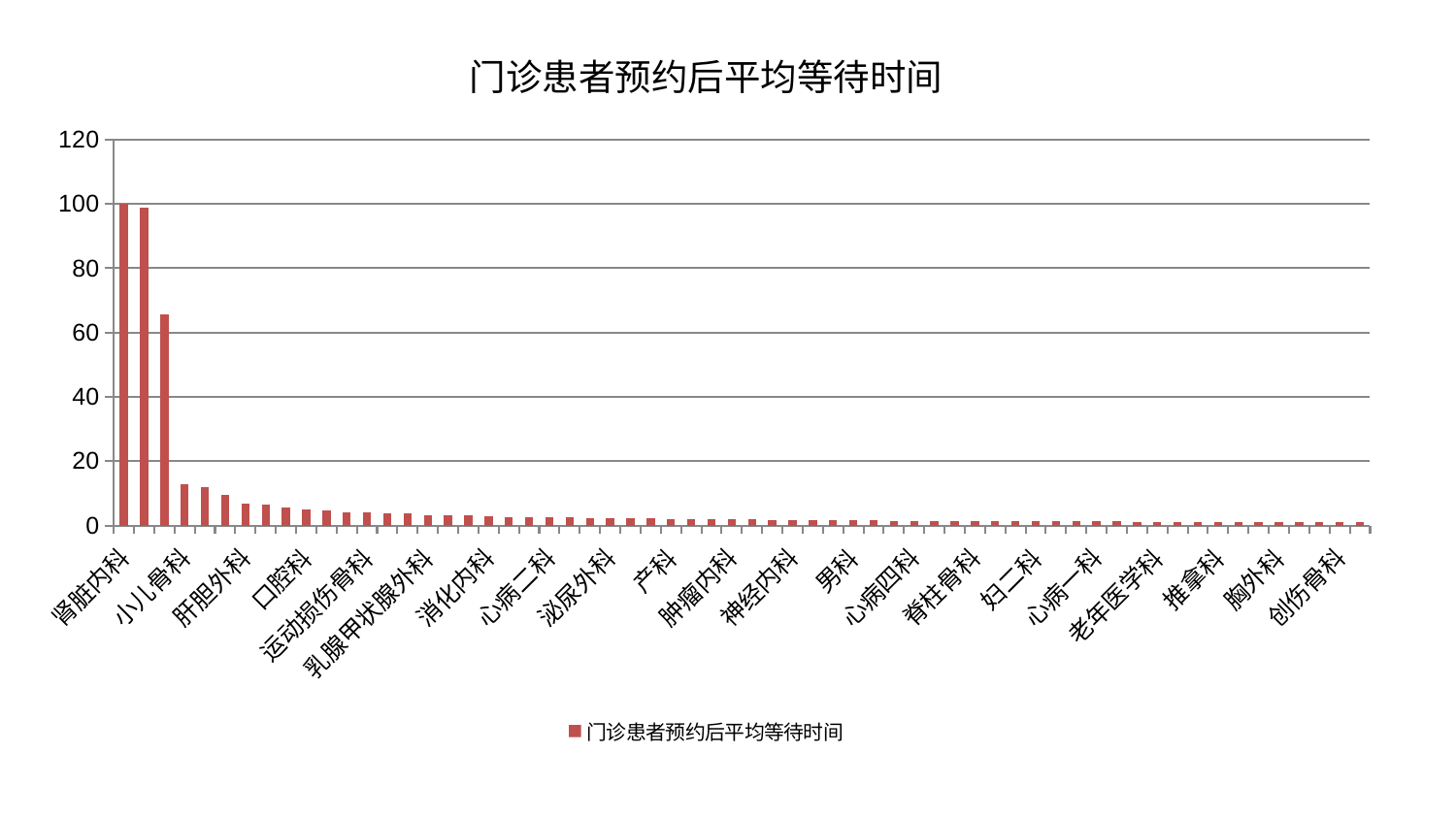

### Chart: 门诊患者预约后平均等待时间

| Category | 门诊患者预约后平均等待时间 |
|---|---|
| 肾脏内科 | 100.0 |
| 神经外科 | 98.96785800756543 |
| 治未病中心 | 65.79491679846393 |
| 小儿骨科 | 12.674001578231085 |
| 眼科 | 12.005583391136161 |
| 皮肤科 | 9.584637425520052 |
| 肝胆外科 | 6.664376804353397 |
| 肛肠科 | 6.413957775978627 |
| 周围血管科 | 5.438937880244413 |
| 口腔科 | 4.8306490326979805 |
| 身心医学科 | 4.742371563363111 |
| 脑病三科 | 4.203676367082177 |
| 运动损伤骨科 | 4.046444975924175 |
| 风湿病科 | 3.745450204838981 |
| 心血管内科 | 3.6882864730663805 |
| 乳腺甲状腺外科 | 3.288803273617324 |
| 心病三科 | 3.1731200540491122 |
| 耳鼻喉科 | 3.1332331599009806 |
| 消化内科 | 2.730743095985601 |
| 中医经典科 | 2.697374552922188 |
| 中医外治中心 | 2.647471933699828 |
| 心病二科 | 2.521603198700577 |
| 肾病科 | 2.4917121624900966 |
| 脑病二科 | 2.297455539277629 |
| 泌尿外科 | 2.2951417594199253 |
| 显微骨科 | 2.258906745957553 |
| 肝病科 | 2.131024774127935 |
| 产科 | 2.0344355271397943 |
| 普通外科 | 1.958586039317136 |
| 综合内科 | 1.9309391544199435 |
| 肿瘤内科 | 1.8744046111026869 |
| 儿科 | 1.8373062914886524 |
| 妇科妇二科合并 | 1.7583283050965783 |
| 神经内科 | 1.7232152675240109 |
| 小儿推拿科 | 1.7180483286306927 |
| 脑病一科 | 1.6127512969393354 |
| 男科 | 1.6033614448171856 |
| 呼吸内科 | 1.5960565356741683 |
| 东区重症医学科 | 1.4559229090747023 |
| 心病四科 | 1.4473257666736992 |
| 康复科 | 1.4366084746496885 |
| 血液科 | 1.425136920684336 |
| 脊柱骨科 | 1.3523946490705199 |
| 针灸科 | 1.3520063543346352 |
| 美容皮肤科 | 1.3406881697845592 |
| 妇二科 | 1.3102297044179378 |
| 妇科 | 1.2906637796075242 |
| 内分泌科 | 1.2706947402700561 |
| 心病一科 | 1.2259823063850726 |
| 重症医学科 | 1.2172325077830386 |
| 西区重症医学科 | 1.2008111569519506 |
| 老年医学科 | 1.1967318288933897 |
| 关节骨科 | 1.1464300946660517 |
| 骨科 | 1.1420497511672432 |
| 推拿科 | 1.136747041183981 |
| 脾胃病科 | 1.1329858750780724 |
| 脾胃科消化科合并 | 1.1068309322330319 |
| 胸外科 | 1.105274259740176 |
| 微创骨科 | 1.098818435091897 |
| 医院 | 1.0840709099734913 |
| 创伤骨科 | 1.0719123330004705 |
| 东区肾病科 | 1.0626341256148897 |
217